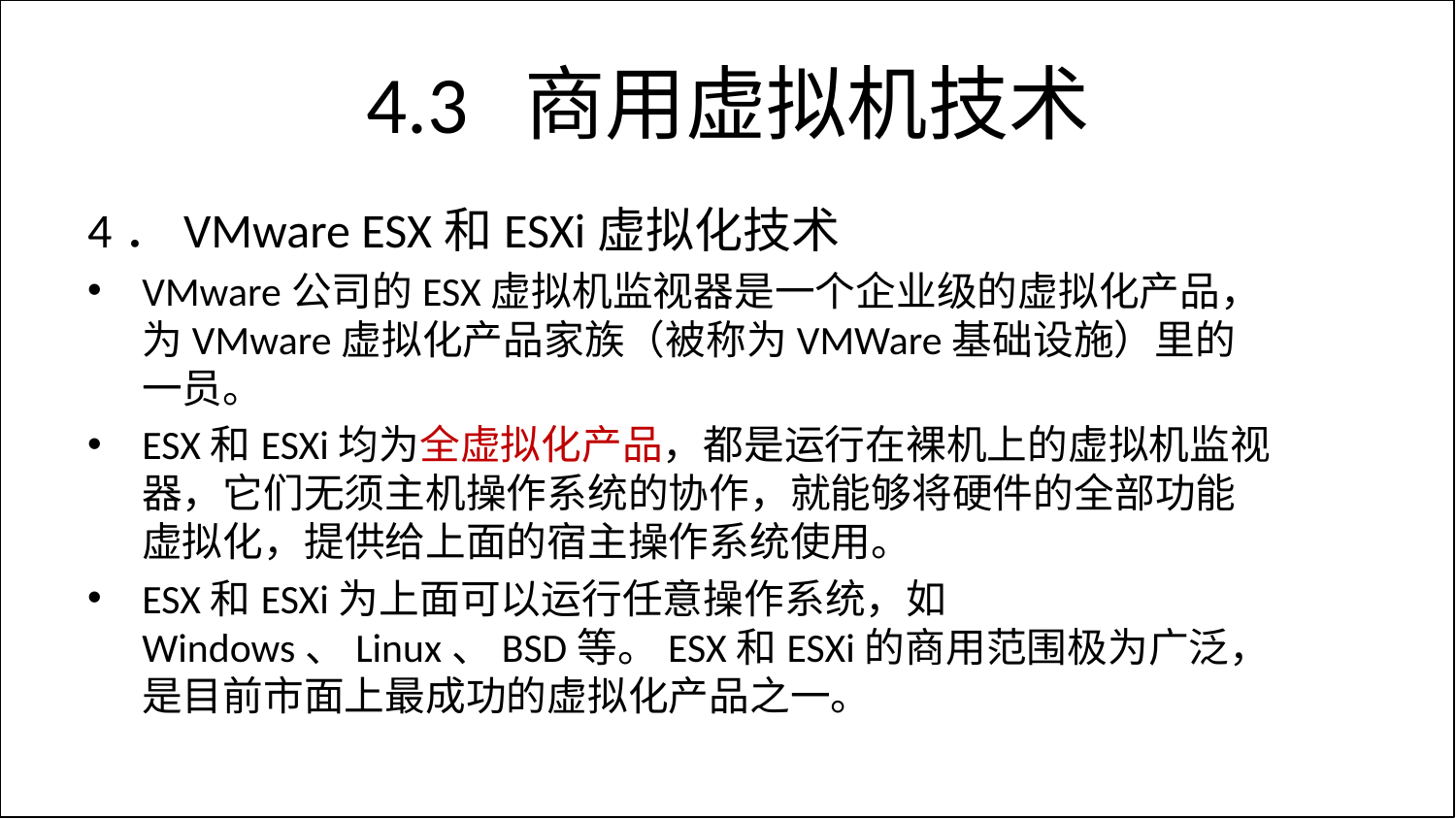

# 4.3  商用虚拟机技术
4．VMware ESX和ESXi虚拟化技术
VMware公司的ESX虚拟机监视器是一个企业级的虚拟化产品，为VMware虚拟化产品家族（被称为VMWare基础设施）里的一员。
ESX和ESXi均为全虚拟化产品，都是运行在裸机上的虚拟机监视器，它们无须主机操作系统的协作，就能够将硬件的全部功能虚拟化，提供给上面的宿主操作系统使用。
ESX和ESXi为上面可以运行任意操作系统，如Windows、Linux、BSD等。ESX和ESXi的商用范围极为广泛，是目前市面上最成功的虚拟化产品之一。